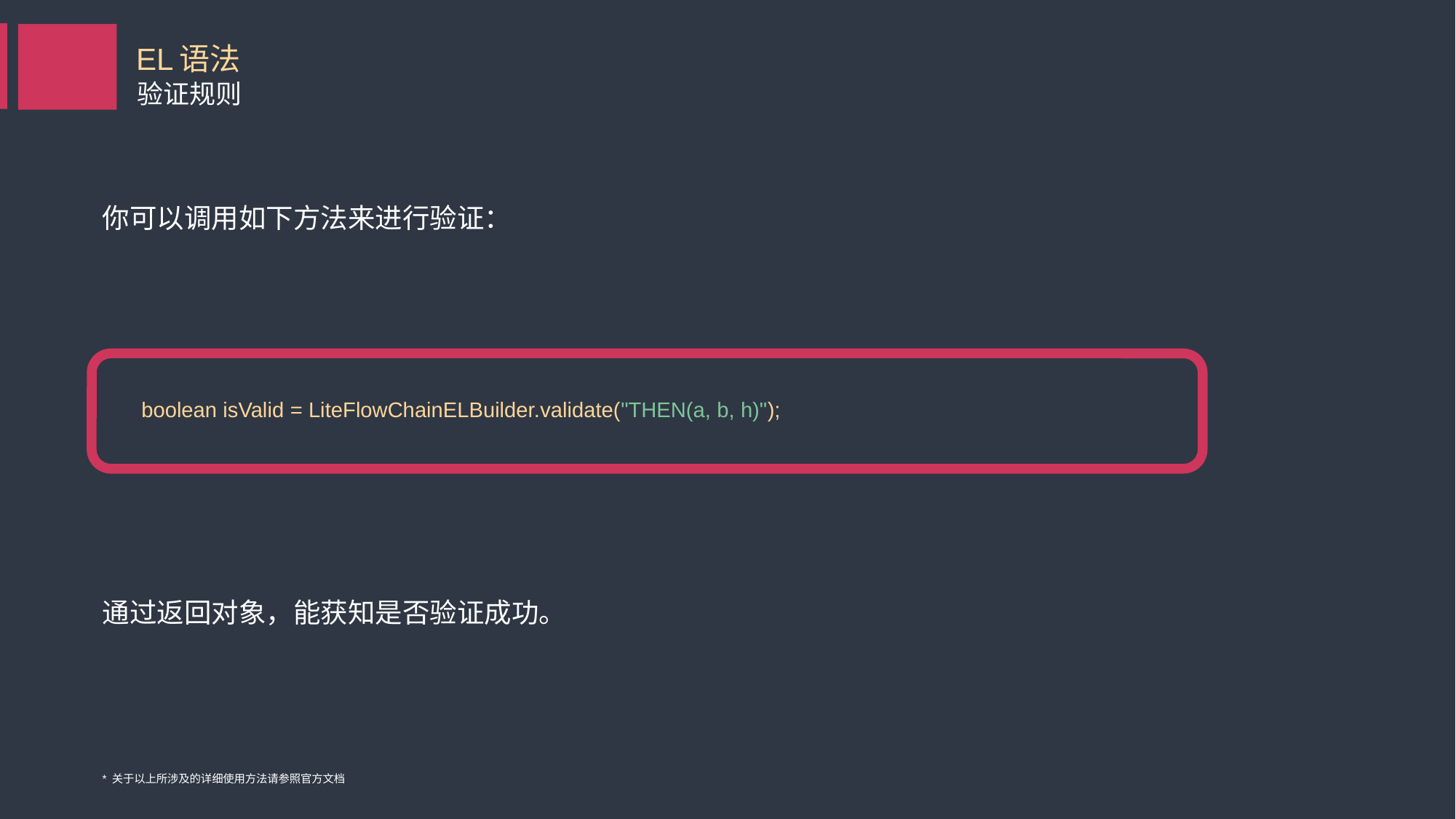

EL语法
验证规则
你可以调用如下方法来进行验证：

boolean isValid = LiteFlowChainELBuilder.validate("THEN(a, b, h)");
通过返回对象，能获知是否验证成功。
* 关于以上所涉及的详细使用方法请参照官方文档